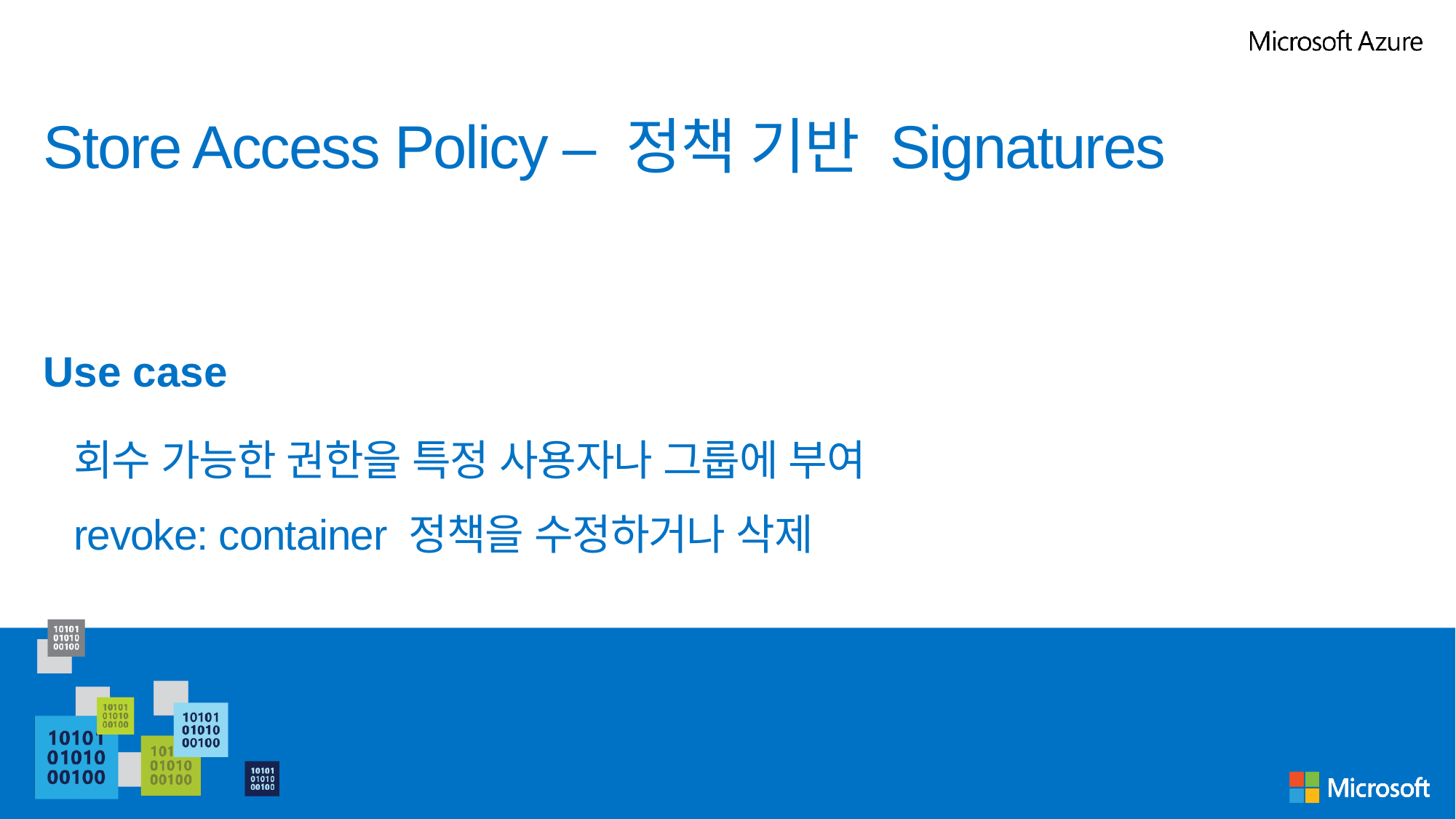

# Store Access Policy – 정책 기반 Signatures

Use case
회수 가능한 권한을 특정 사용자나 그룹에 부여
revoke: container 정책을 수정하거나 삭제